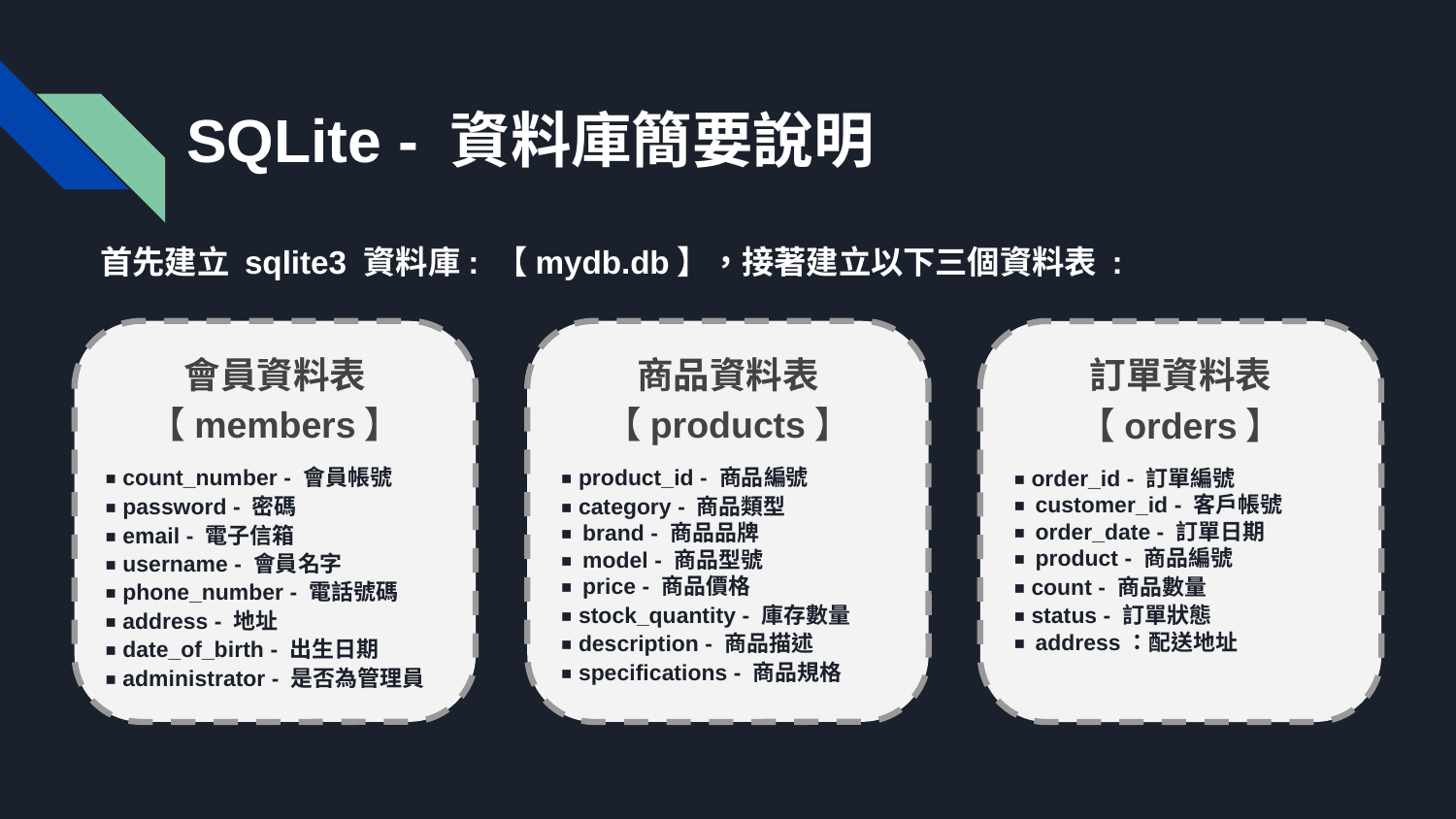

# SQLite - 資料庫簡要說明
首先建立 sqlite3 資料庫: 【mydb.db】，接著建立以下三個資料表 :

會員資料表
【members】
商品資料表
【products】
訂單資料表
【orders】
◾ count_number - 會員帳號
◾ password - 密碼
◾ email - 電子信箱
◾ username - 會員名字
◾ phone_number - 電話號碼
◾ address - 地址
◾ date_of_birth - 出生日期
◾ administrator - 是否為管理員
◾ product_id - 商品編號
◾ category - 商品類型
◾ brand - 商品品牌
◾ model - 商品型號
◾ price - 商品價格
◾ stock_quantity - 庫存數量
◾ description - 商品描述
◾ specifications - 商品規格

◾ order_id - 訂單編號
◾ customer_id - 客戶帳號
◾ order_date - 訂單日期
◾ product - 商品編號
◾ count - 商品數量
◾ status - 訂單狀態
◾ address：配送地址